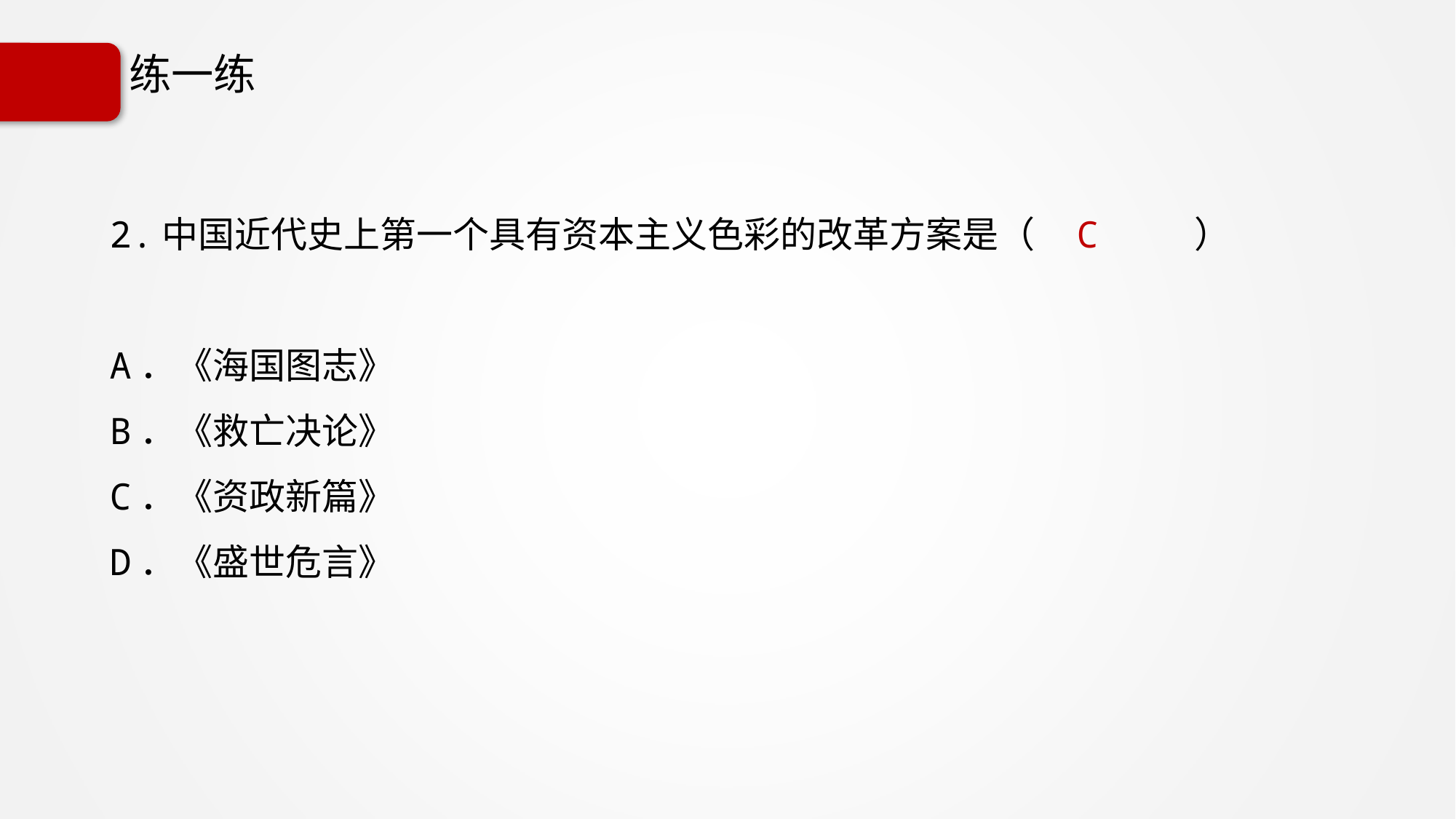

# 练一练
2.中国近代史上第一个具有资本主义色彩的改革方案是（    C    ）

A．《海国图志》
B．《救亡决论》
C．《资政新篇》
D．《盛世危言》